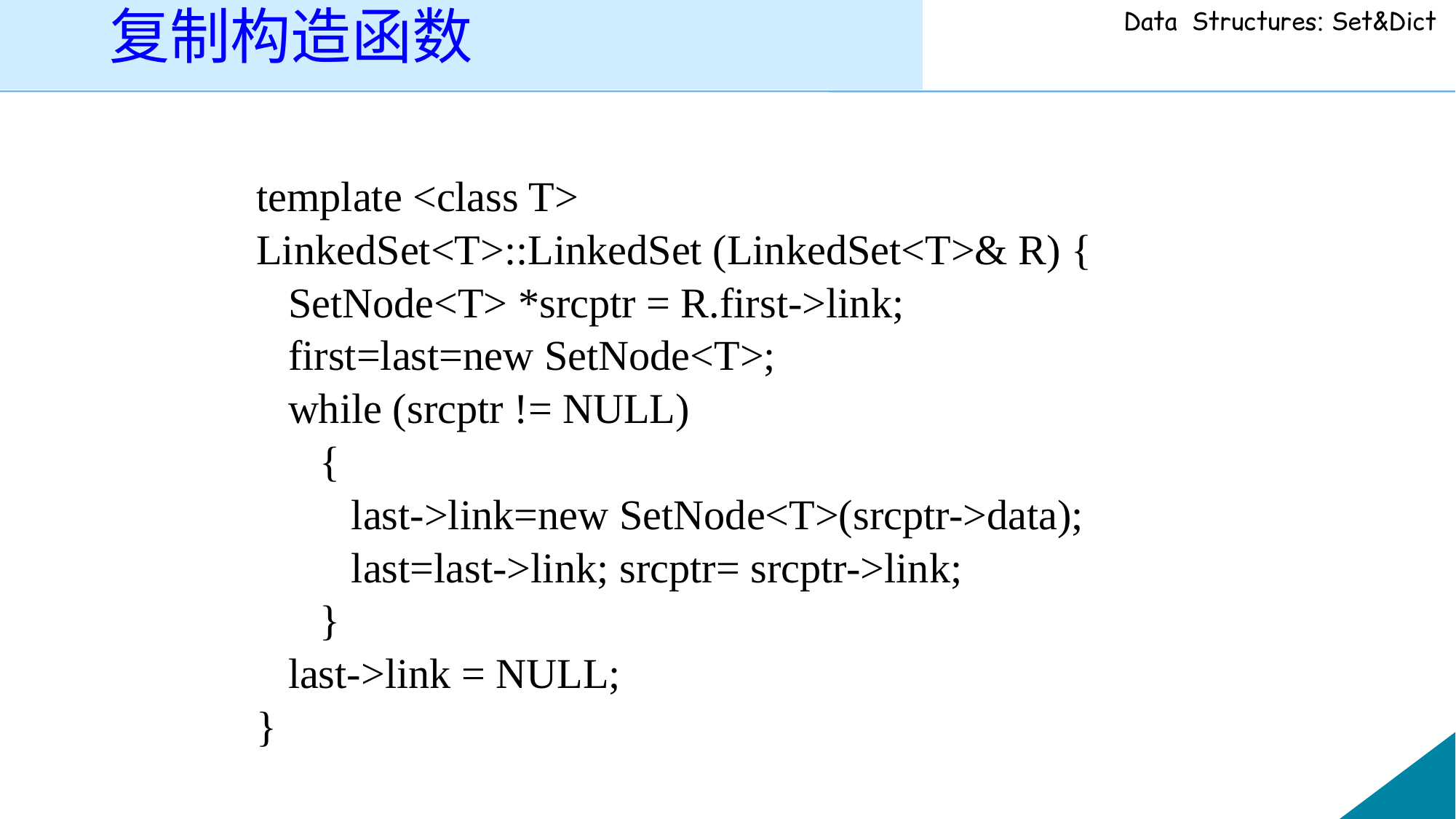

# 复制构造函数
template <class T>
LinkedSet<T>::LinkedSet (LinkedSet<T>& R) {
   SetNode<T> *srcptr = R.first->link;
   first=last=new SetNode<T>;
   while (srcptr != NULL)
      {
         last->link=new SetNode<T>(srcptr->data);
         last=last->link; srcptr= srcptr->link;
      }
   last->link = NULL;
}